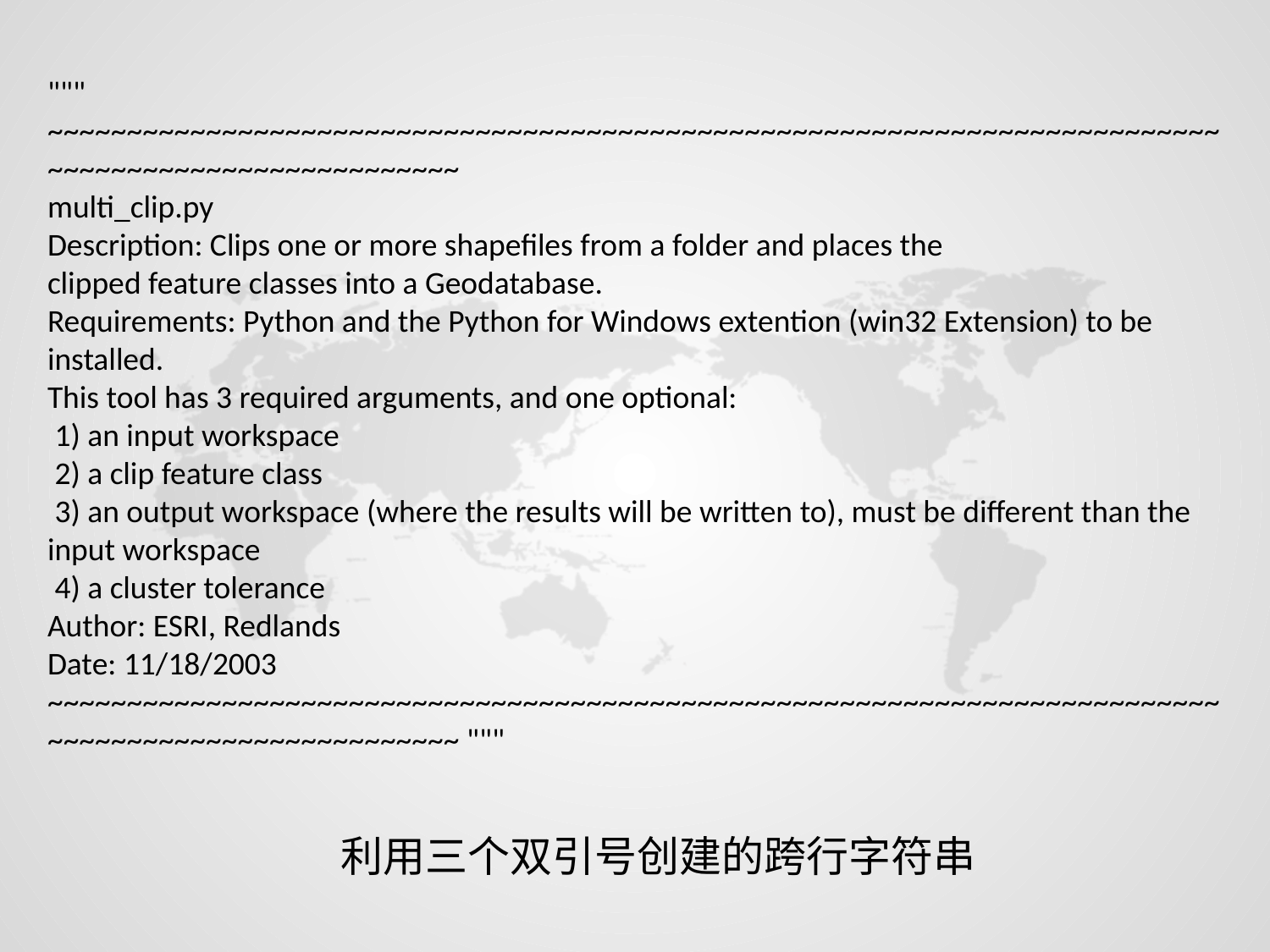

""" ~~~~~~~~~~~~~~~~~~~~~~~~~~~~~~~~~~~~~~~~~~~~~~~~~~~~~~~~~~~~~~~~~~~~~~~~~~~~~~~~~~~~~~~~~~~~~~~~~~~~
multi_clip.py
Description: Clips one or more shapefiles from a folder and places the
clipped feature classes into a Geodatabase.
Requirements: Python and the Python for Windows extention (win32 Extension) to be installed.
This tool has 3 required arguments, and one optional:
 1) an input workspace
 2) a clip feature class
 3) an output workspace (where the results will be written to), must be different than the input workspace
 4) a cluster tolerance
Author: ESRI, Redlands
Date: 11/18/2003
~~~~~~~~~~~~~~~~~~~~~~~~~~~~~~~~~~~~~~~~~~~~~~~~~~~~~~~~~~~~~~~~~~~~~~~~~~~~~~~~~~~~~~~~~~~~~~~~~~~~ """
利用三个双引号创建的跨行字符串